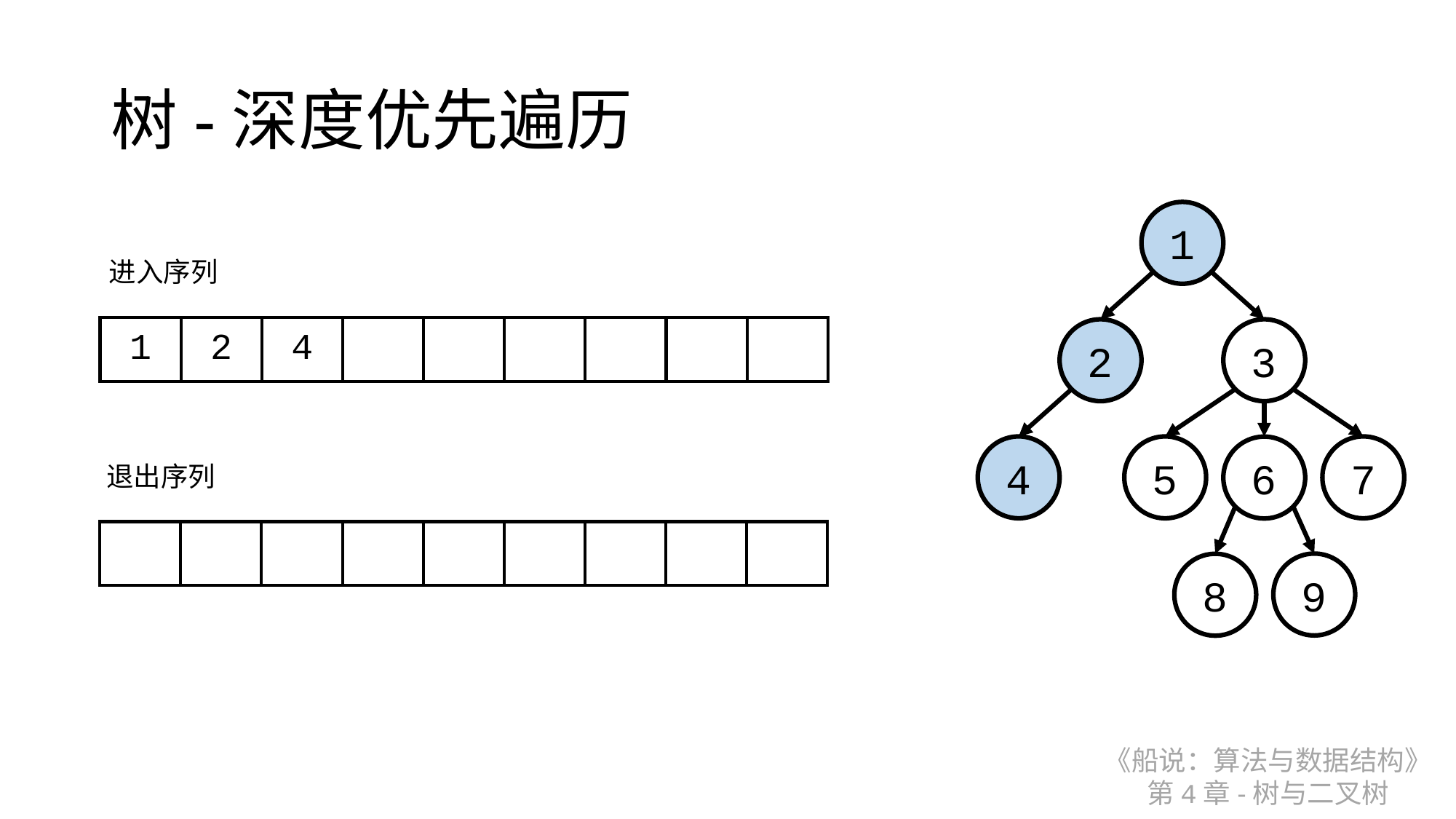

# 树-深度优先遍历
1
进入序列
| 1 | 2 | 4 |  |  |  |  |  |  |
| --- | --- | --- | --- | --- | --- | --- | --- | --- |
2
3
4
5
7
6
退出序列
|  |  |  |  |  |  |  |  |  |
| --- | --- | --- | --- | --- | --- | --- | --- | --- |
9
8